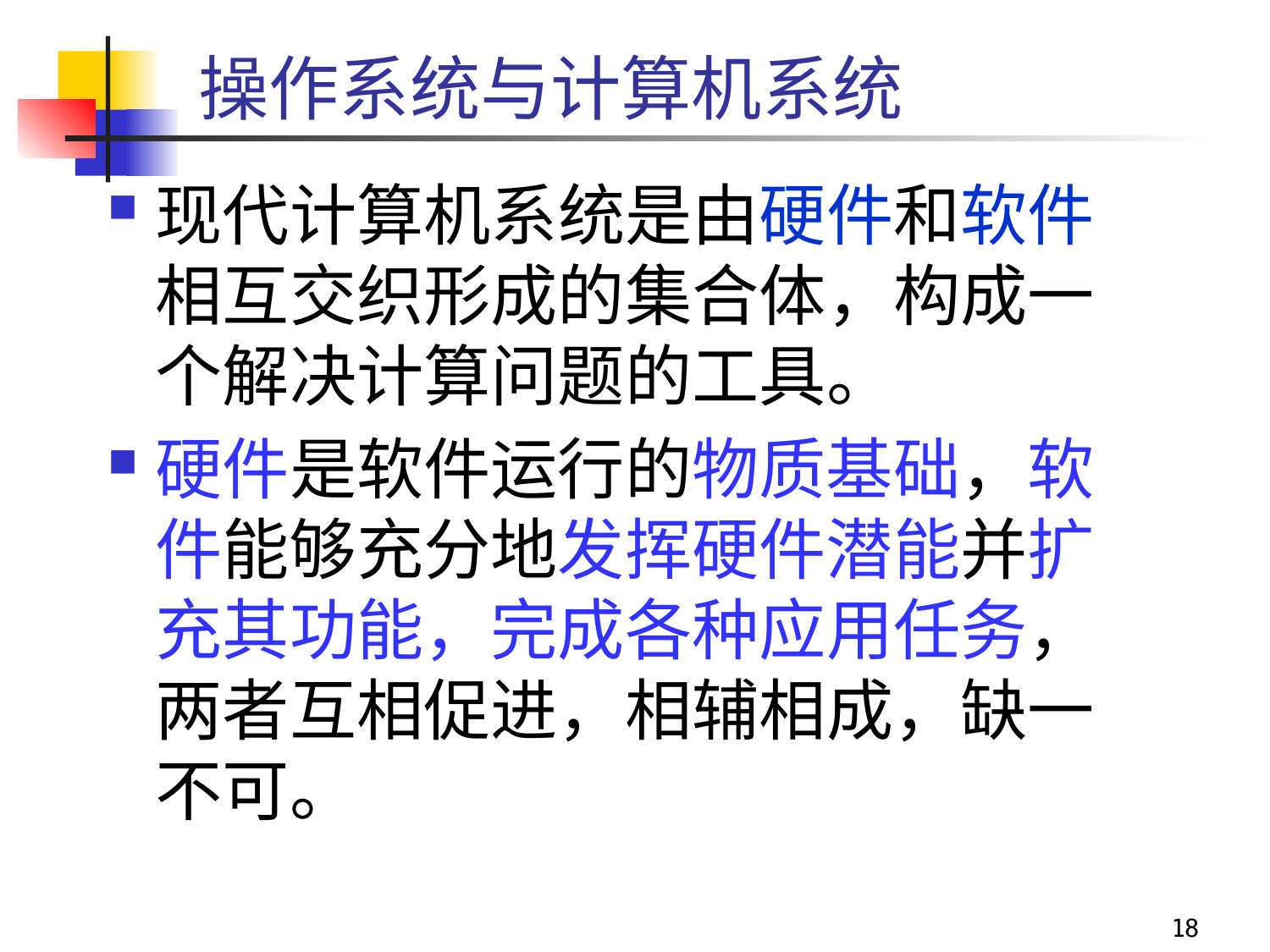

操作系统与计算机系统
现代计算机系统是由硬件和软件 相互交织形成的集合体，构成一个解决计算问题的工具。
硬件是软件运行的物质基础，软件能够充分地发挥硬件潜能并扩充其功能，完成各种应用任务，两者互相促进，相辅相成，缺一不可。
18